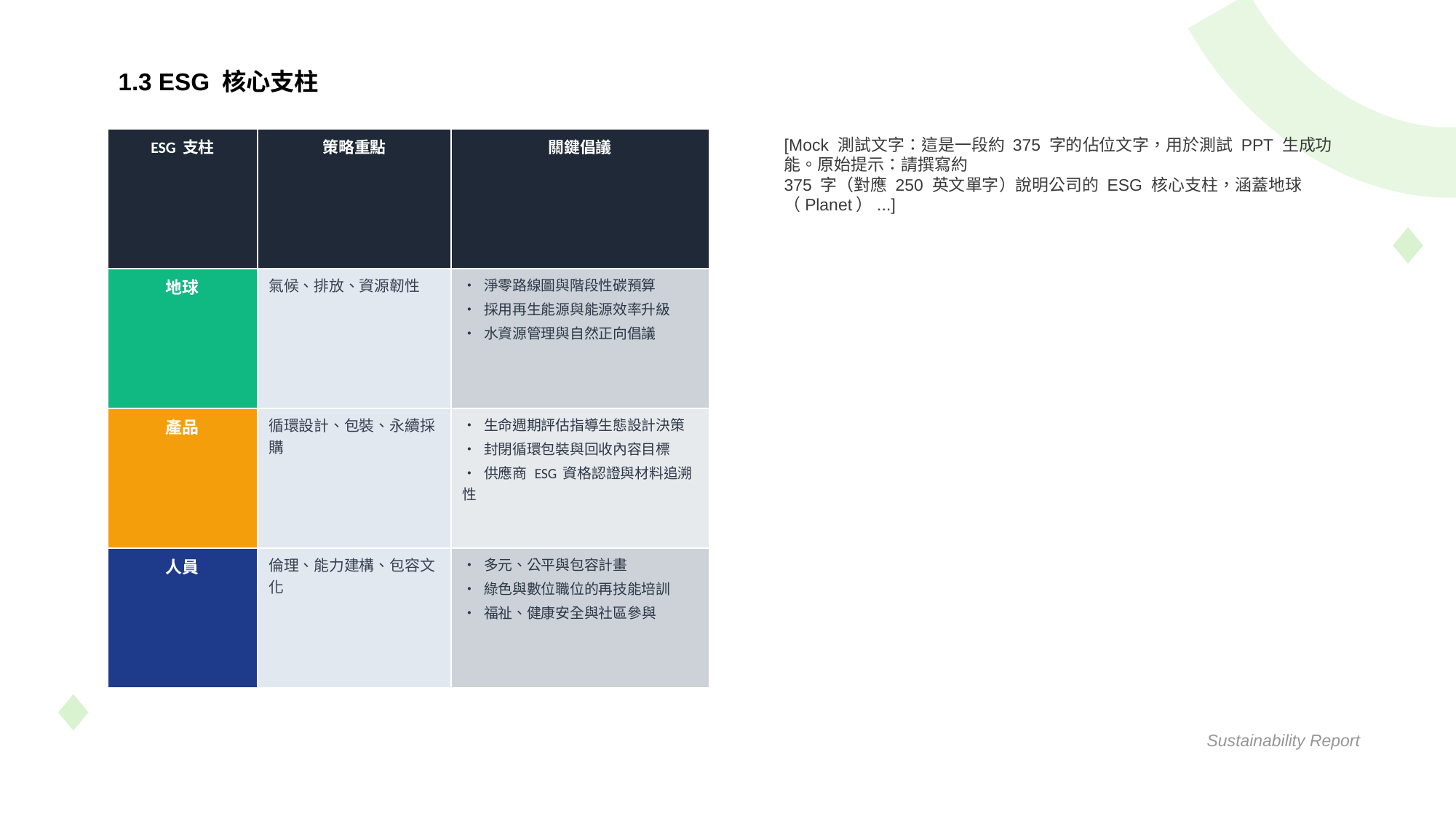

1.3 ESG 核心支柱
| ESG 支柱 | 策略重點 | 關鍵倡議 |
| --- | --- | --- |
| 地球 | 氣候、排放、資源韌性 | • 淨零路線圖與階段性碳預算 • 採用再生能源與能源效率升級 • 水資源管理與自然正向倡議 |
| 產品 | 循環設計、包裝、永續採購 | • 生命週期評估指導生態設計決策 • 封閉循環包裝與回收內容目標 • 供應商 ESG 資格認證與材料追溯性 |
| 人員 | 倫理、能力建構、包容文化 | • 多元、公平與包容計畫 • 綠色與數位職位的再技能培訓 • 福祉、健康安全與社區參與 |
[Mock 測試文字：這是一段約 375 字的佔位文字，用於測試 PPT 生成功能。原始提示：請撰寫約
375 字（對應 250 英文單字）說明公司的 ESG 核心支柱，涵蓋地球（Planet）...]

Sustainability Report